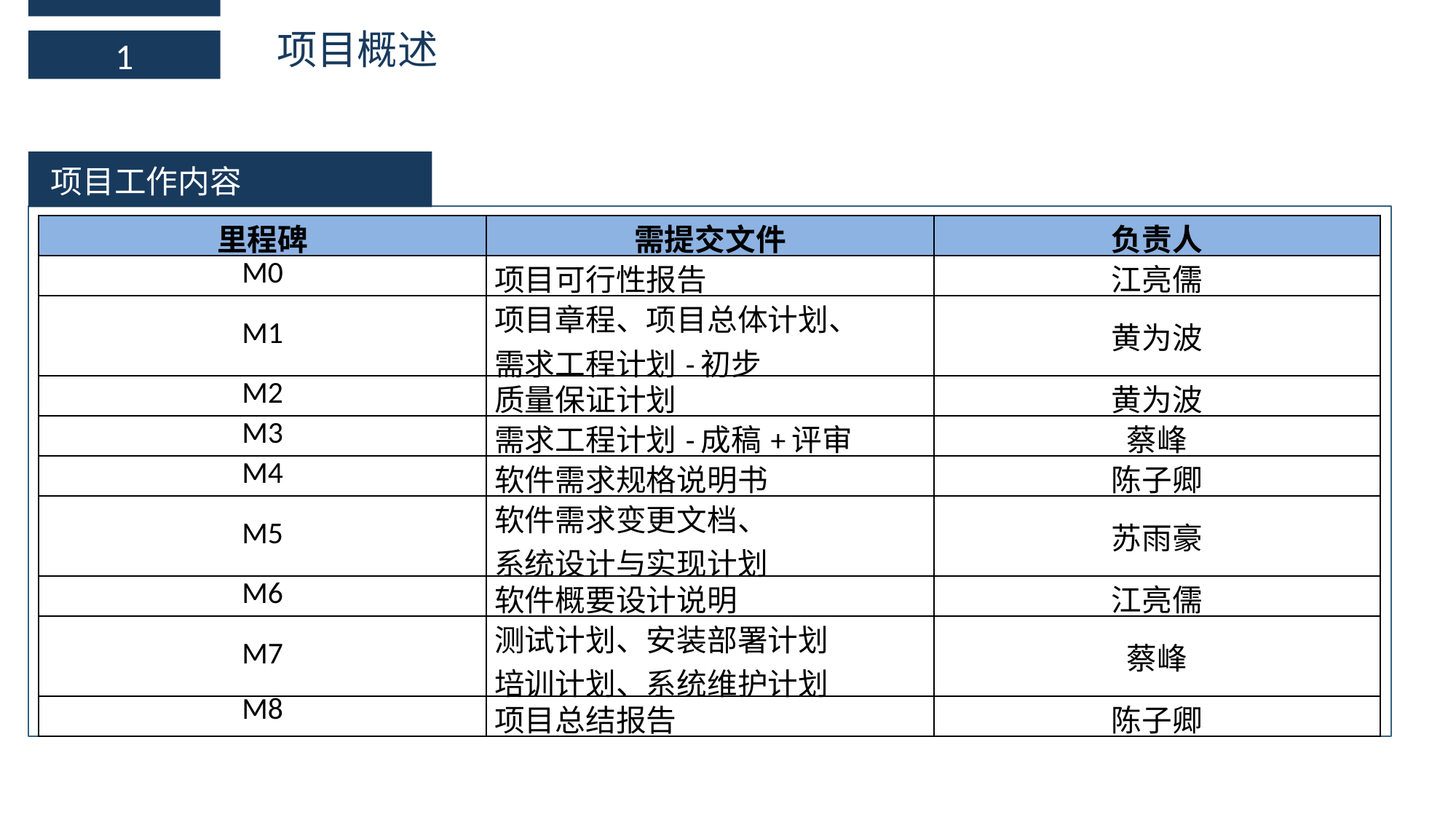

项目概述
1

项目工作内容
| 里程碑 | 需提交文件 | 负责人 |
| --- | --- | --- |
| M0 | 项目可行性报告 | 江亮儒 |
| M1 | 项目章程、项目总体计划、 需求工程计划-初步 | 黄为波 |
| M2 | 质量保证计划 | 黄为波 |
| M3 | 需求工程计划-成稿+评审 | 蔡峰 |
| M4 | 软件需求规格说明书 | 陈子卿 |
| M5 | 软件需求变更文档、 系统设计与实现计划 | 苏雨豪 |
| M6 | 软件概要设计说明 | 江亮儒 |
| M7 | 测试计划、安装部署计划 培训计划、系统维护计划 | 蔡峰 |
| M8 | 项目总结报告 | 陈子卿 |